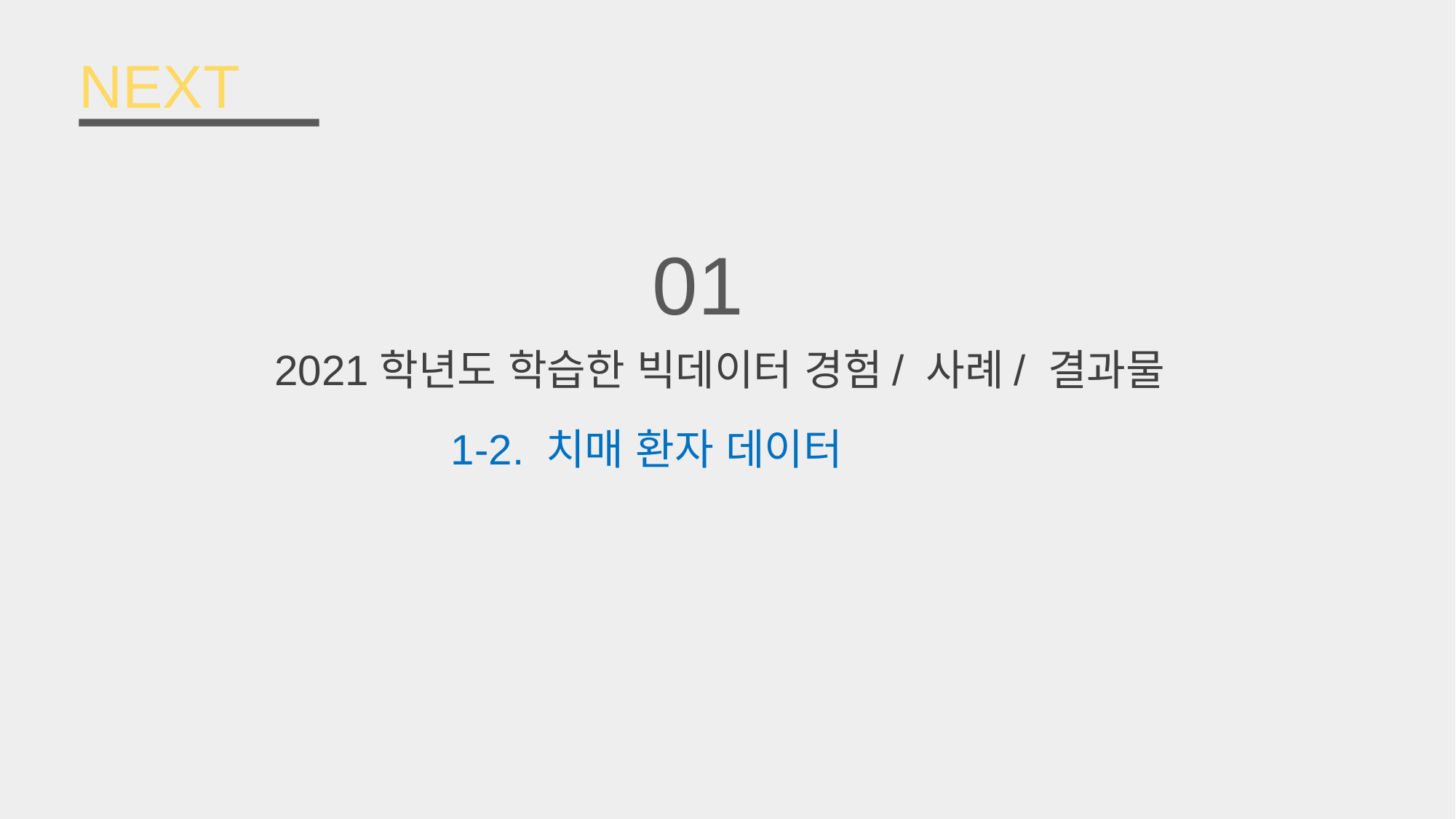

NEXT

01
2021학년도 학습한 빅데이터 경험/ 사례/ 결과물
1-2. 치매 환자 데이터